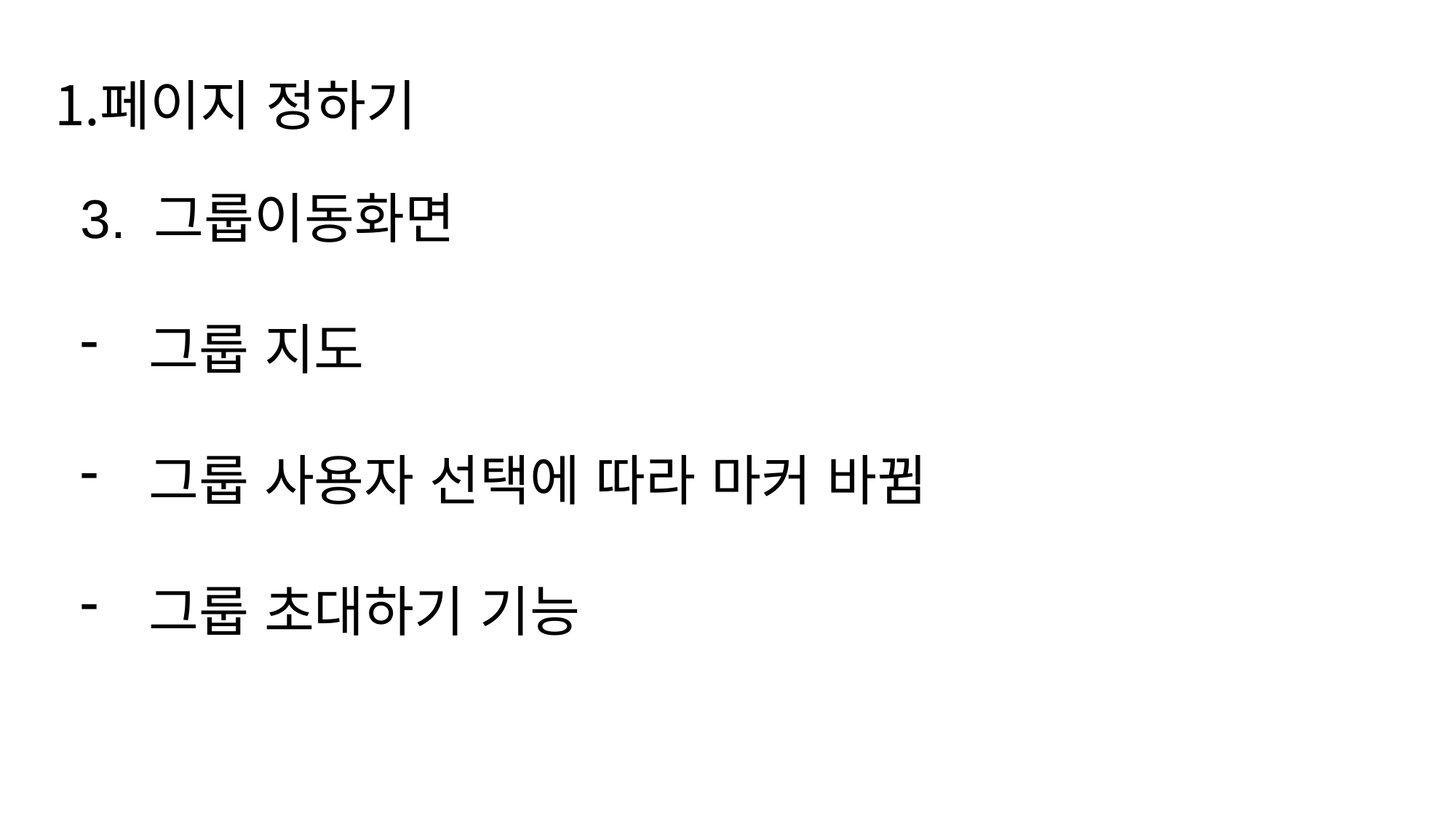

페이지 정하기
3. 그룹이동화면
그룹 지도
그룹 사용자 선택에 따라 마커 바뀜
그룹 초대하기 기능